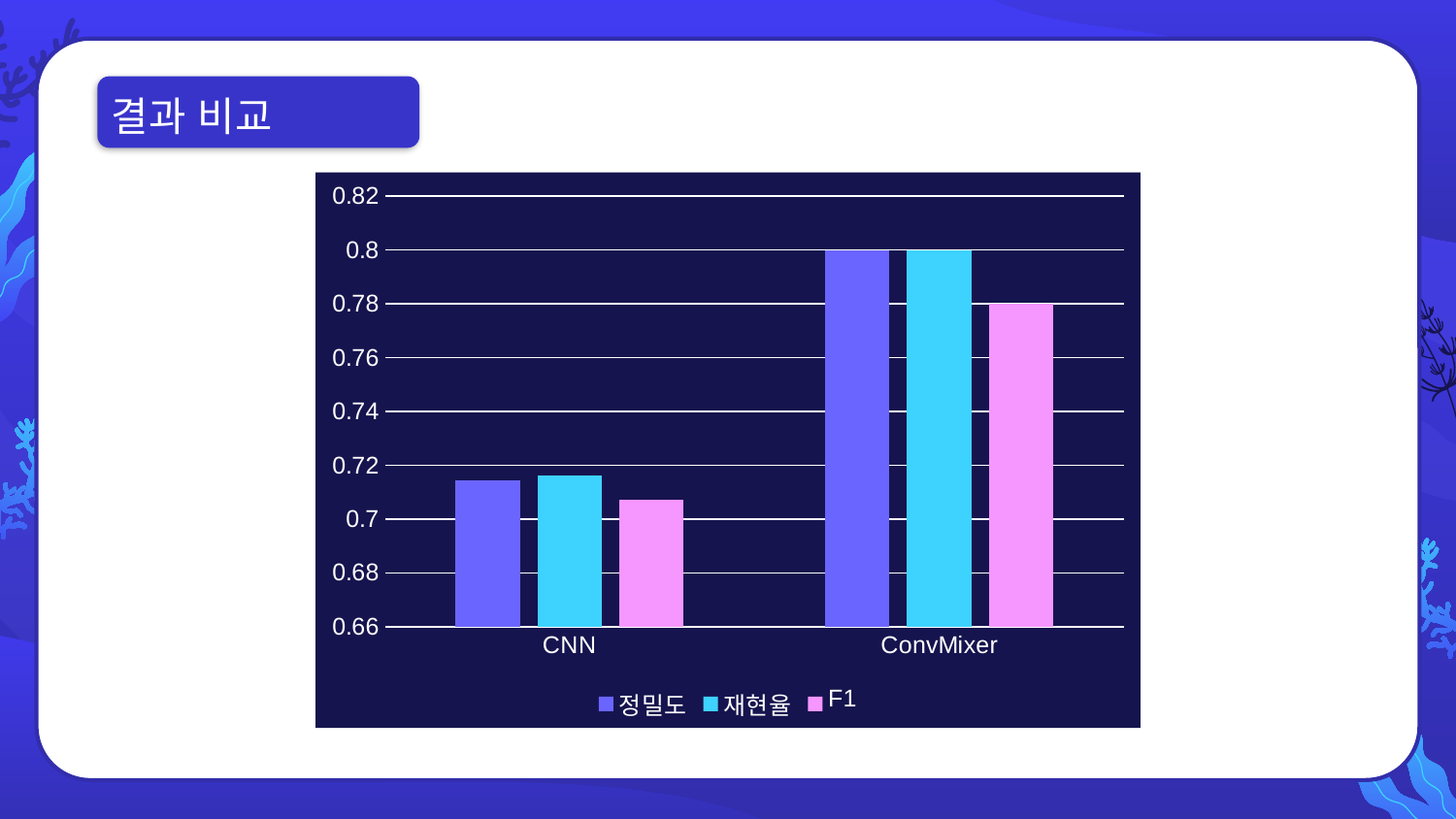

결과 비교

### Chart

| Category | 정밀도 | 재현율 | F1 |
|---|---|---|---|
| CNN | 0.714217 | 0.71632 | 0.707222 |
| ConvMixer | 0.8 | 0.8 | 0.78 |